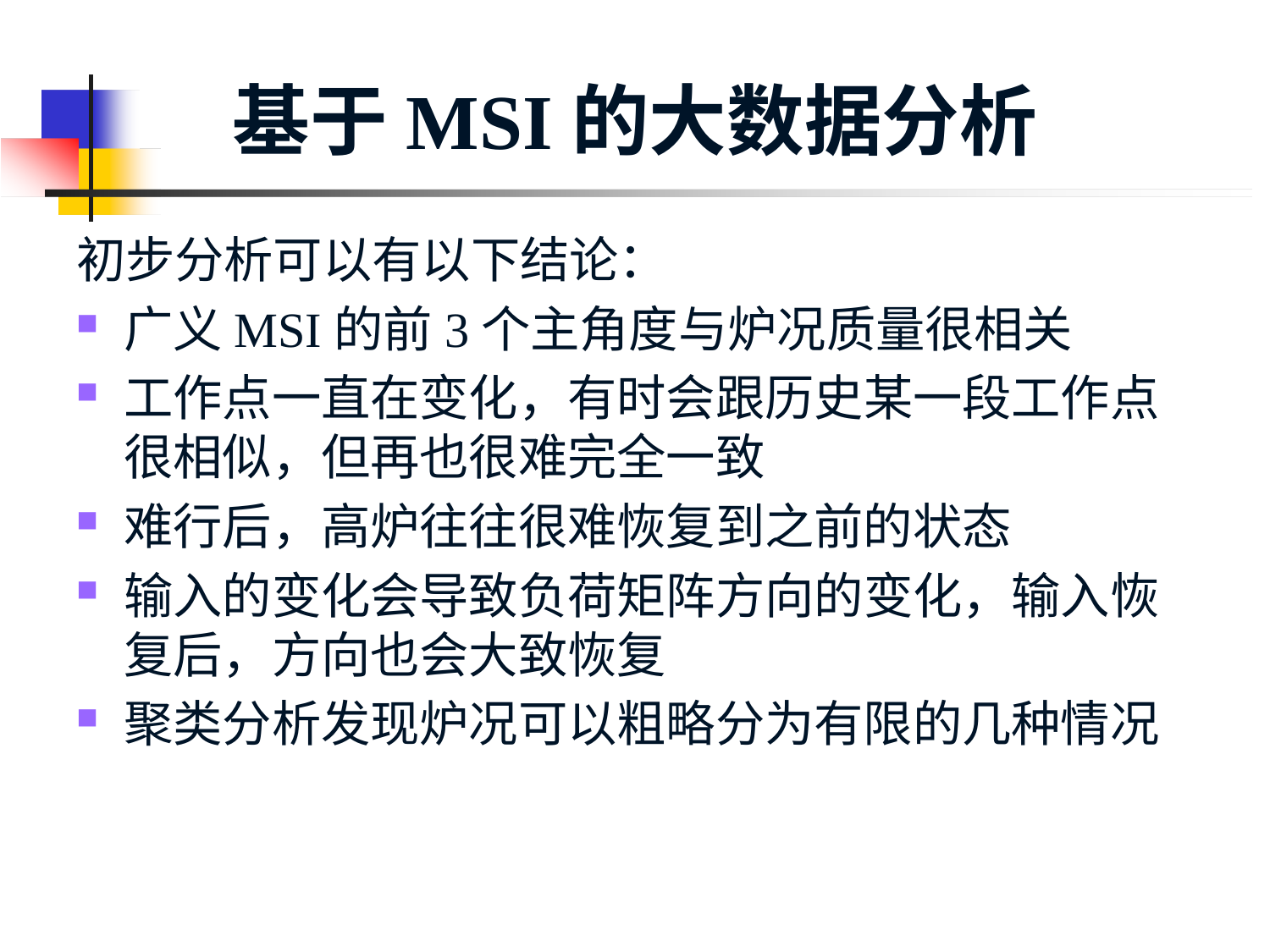

# 基于MSI的大数据分析
初步分析可以有以下结论：
广义MSI的前3个主角度与炉况质量很相关
工作点一直在变化，有时会跟历史某一段工作点很相似，但再也很难完全一致
难行后，高炉往往很难恢复到之前的状态
输入的变化会导致负荷矩阵方向的变化，输入恢复后，方向也会大致恢复
聚类分析发现炉况可以粗略分为有限的几种情况